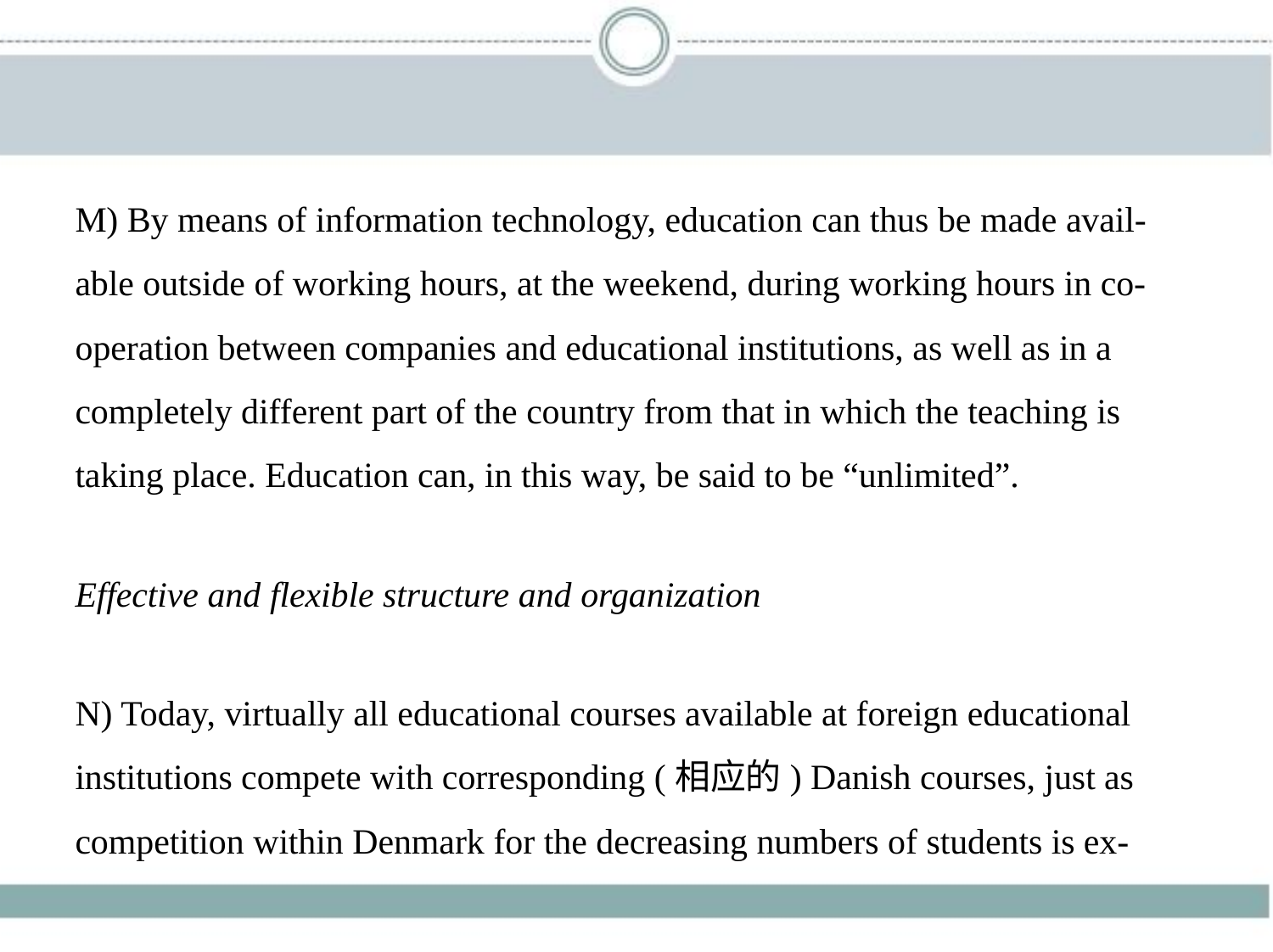

M) By means of information technology, education can thus be made avail-
able outside of working hours, at the weekend, during working hours in co-
operation between companies and educational institutions, as well as in a
completely different part of the country from that in which the teaching is
taking place. Education can, in this way, be said to be “unlimited”.
Effective and flexible structure and organization
N) Today, virtually all educational courses available at foreign educational
institutions compete with corresponding (相应的) Danish courses, just as
competition within Denmark for the decreasing numbers of students is ex-